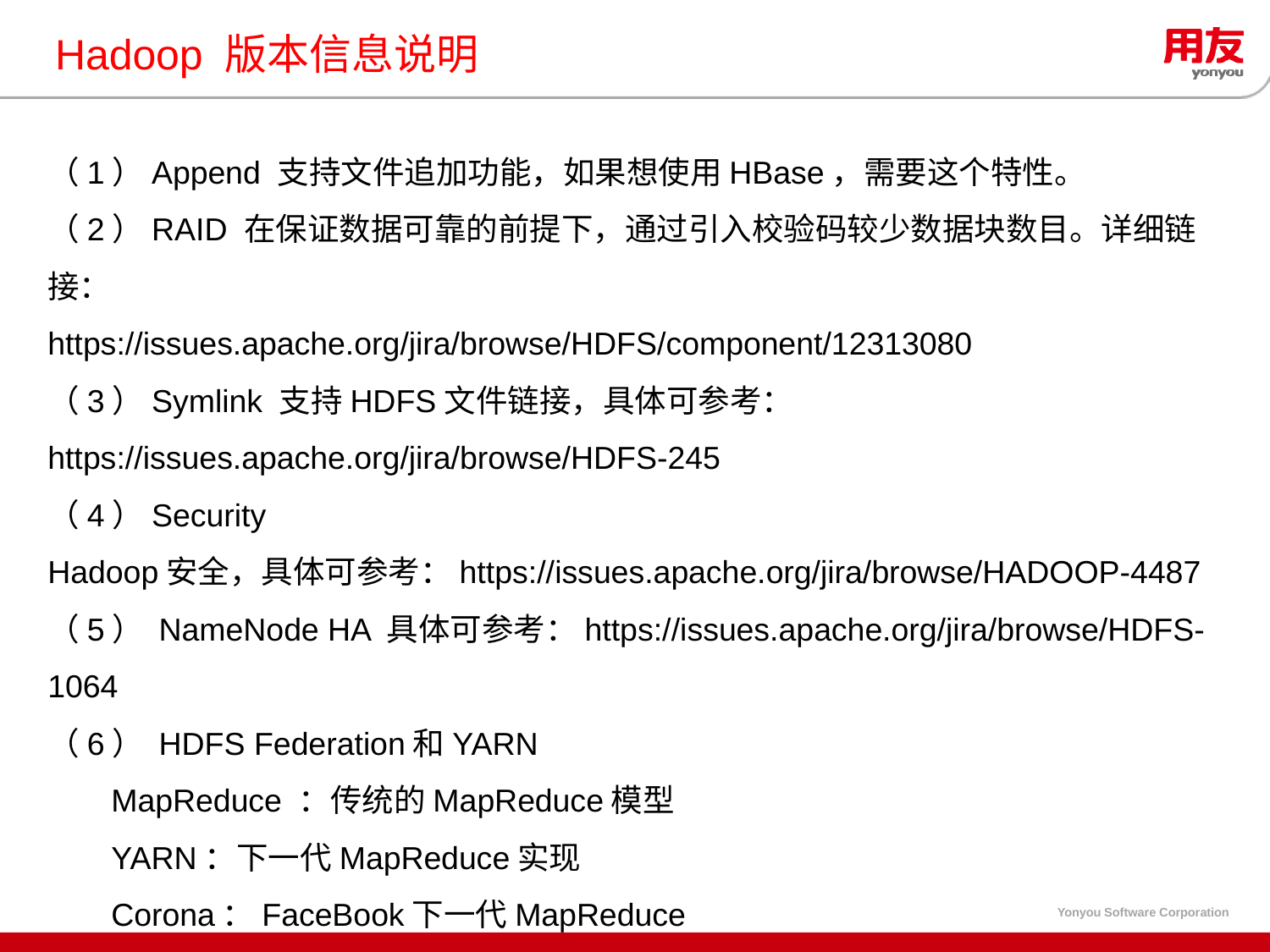

# Hadoop 版本信息说明
（1）Append 支持文件追加功能，如果想使用HBase，需要这个特性。
（2）RAID 在保证数据可靠的前提下，通过引入校验码较少数据块数目。详细链接：
https://issues.apache.org/jira/browse/HDFS/component/12313080
（3）Symlink 支持HDFS文件链接，具体可参考： https://issues.apache.org/jira/browse/HDFS-245
（4）Security Hadoop安全，具体可参考：https://issues.apache.org/jira/browse/HADOOP-4487
（5） NameNode HA 具体可参考：https://issues.apache.org/jira/browse/HDFS-1064
（6） HDFS Federation和YARN
MapReduce ：传统的MapReduce模型
YARN：下一代MapReduce实现
Corona：FaceBook下一代MapReduce